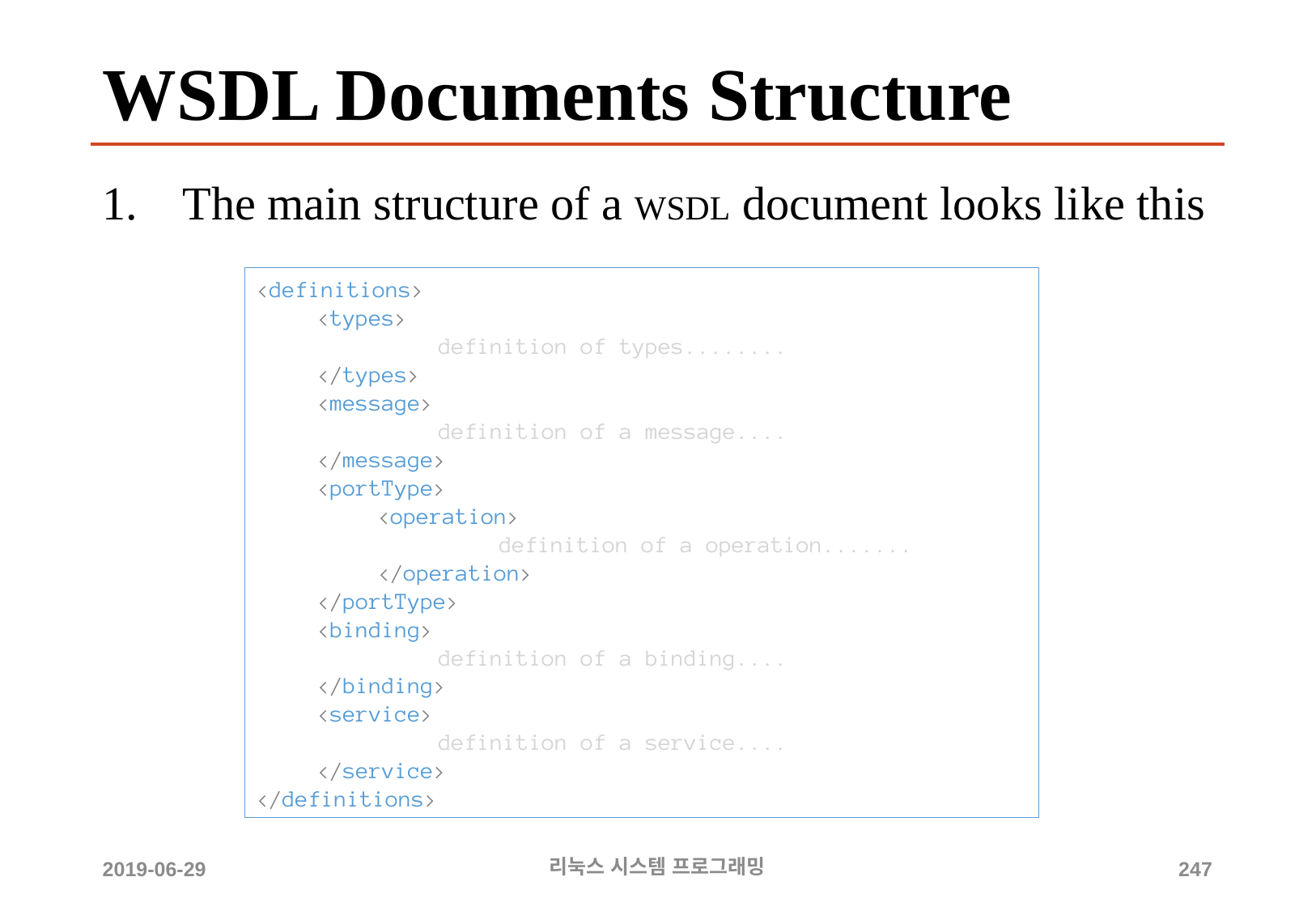

# WSDL Documents Structure
 The main structure of a WSDL document looks like this

<definitions>
<types>
	definition of types........
</types>
<message>
	definition of a message....
</message>
<portType>
<operation>
	definition of a operation.......
</operation>
</portType>
<binding>
	definition of a binding....
</binding>
<service>
	definition of a service....
</service>
</definitions>
2019-06-29
리눅스 시스템 프로그래밍
247